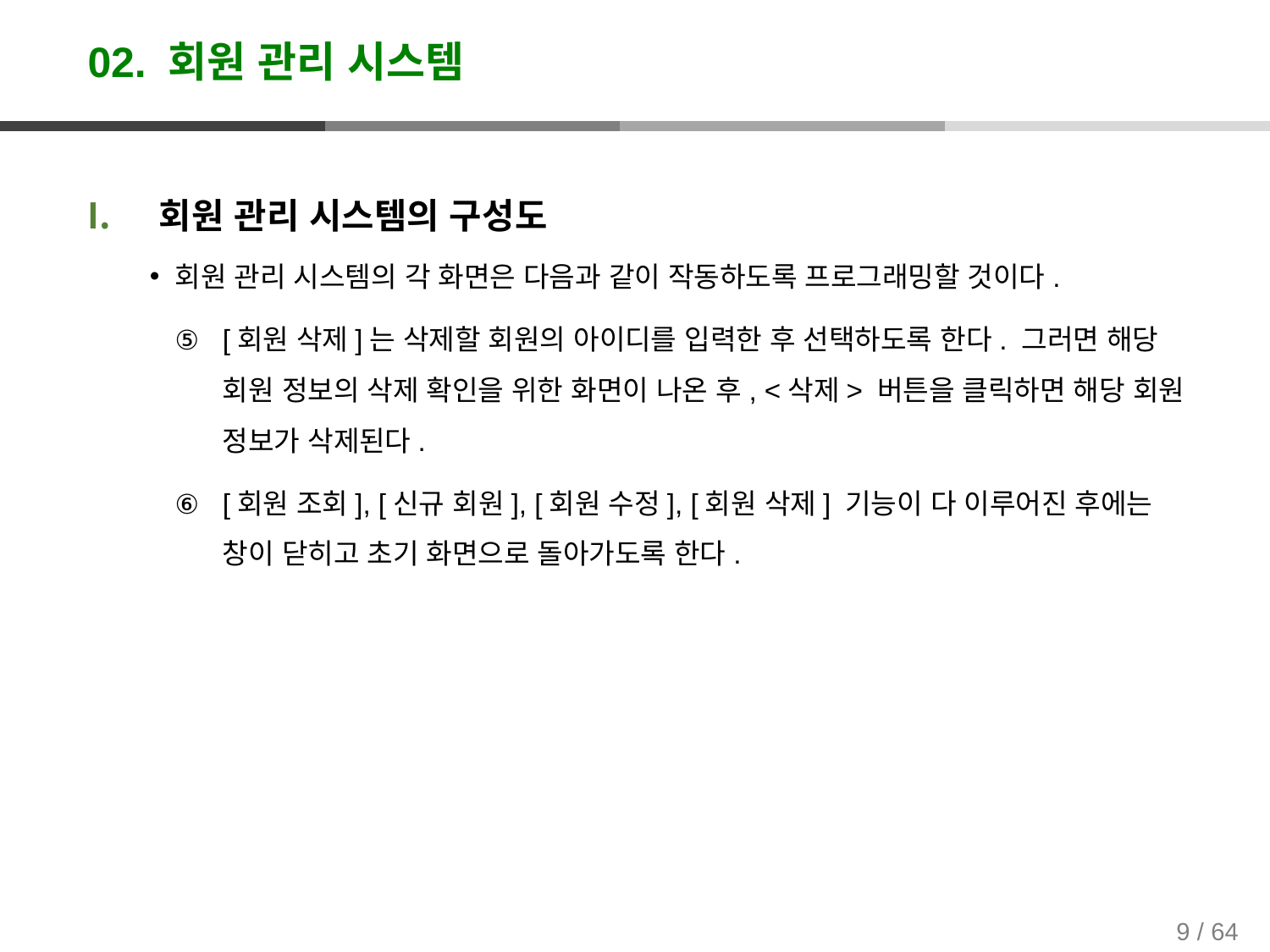

# 02. 회원 관리 시스템
회원 관리 시스템의 구성도
회원 관리 시스템의 각 화면은 다음과 같이 작동하도록 프로그래밍할 것이다.
[회원 삭제]는 삭제할 회원의 아이디를 입력한 후 선택하도록 한다. 그러면 해당 회원 정보의 삭제 확인을 위한 화면이 나온 후, <삭제> 버튼을 클릭하면 해당 회원 정보가 삭제된다.
[회원 조회], [신규 회원], [회원 수정], [회원 삭제] 기능이 다 이루어진 후에는 창이 닫히고 초기 화면으로 돌아가도록 한다.